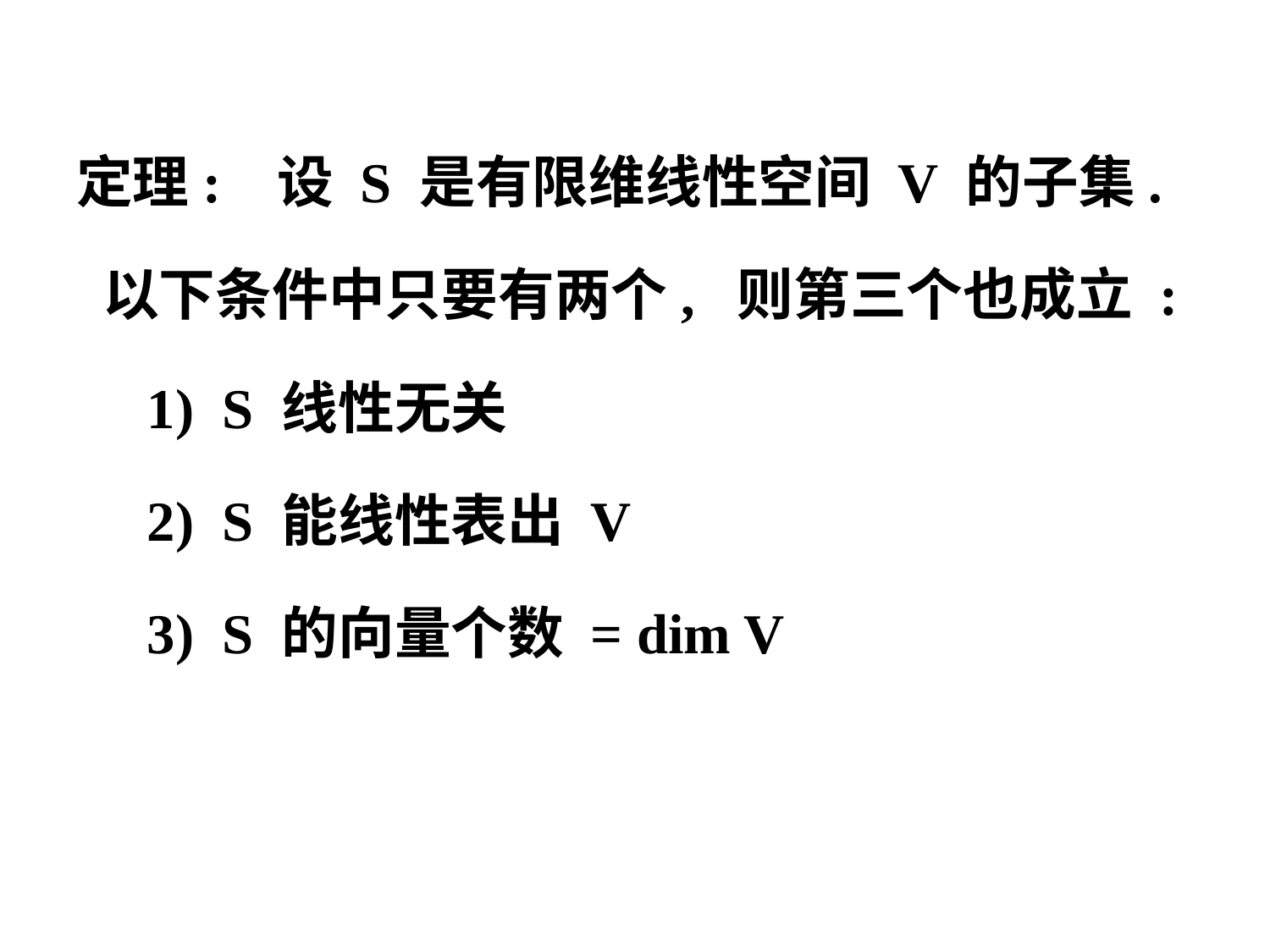

定理:   设 S 是有限维线性空间 V 的子集.
 以下条件中只要有两个,  则第三个也成立 :
     1)  S 线性无关
     2)  S 能线性表出 V
     3)  S 的向量个数 = dim V